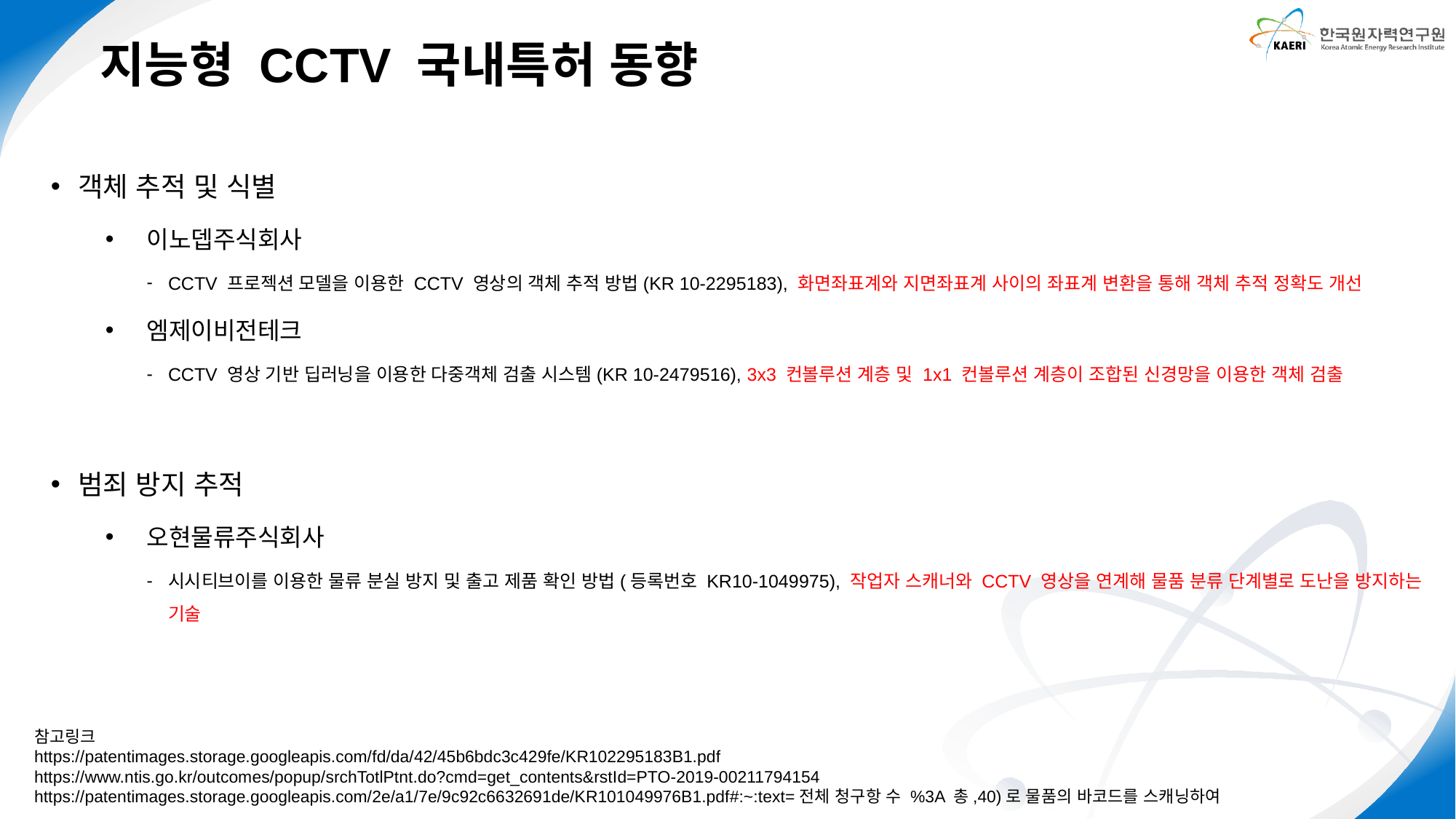

지능형 CCTV 국내특허 동향
객체 추적 및 식별
이노뎁주식회사
CCTV 프로젝션 모델을 이용한 CCTV 영상의 객체 추적 방법(KR 10-2295183), 화면좌표계와 지면좌표계 사이의 좌표계 변환을 통해 객체 추적 정확도 개선
엠제이비전테크
CCTV 영상 기반 딥러닝을 이용한 다중객체 검출 시스템(KR 10-2479516), 3x3 컨볼루션 계층 및 1x1 컨볼루션 계층이 조합된 신경망을 이용한 객체 검출

범죄 방지 추적
오현물류주식회사
시시티브이를 이용한 물류 분실 방지 및 출고 제품 확인 방법(등록번호 KR10-1049975), 작업자 스캐너와 CCTV 영상을 연계해 물품 분류 단계별로 도난을 방지하는 기술
참고링크
https://patentimages.storage.googleapis.com/fd/da/42/45b6bdc3c429fe/KR102295183B1.pdf
https://www.ntis.go.kr/outcomes/popup/srchTotlPtnt.do?cmd=get_contents&rstId=PTO-2019-00211794154
https://patentimages.storage.googleapis.com/2e/a1/7e/9c92c6632691de/KR101049976B1.pdf#:~:text=전체 청구항 수 %3A 총,40)로 물품의 바코드를 스캐닝하여